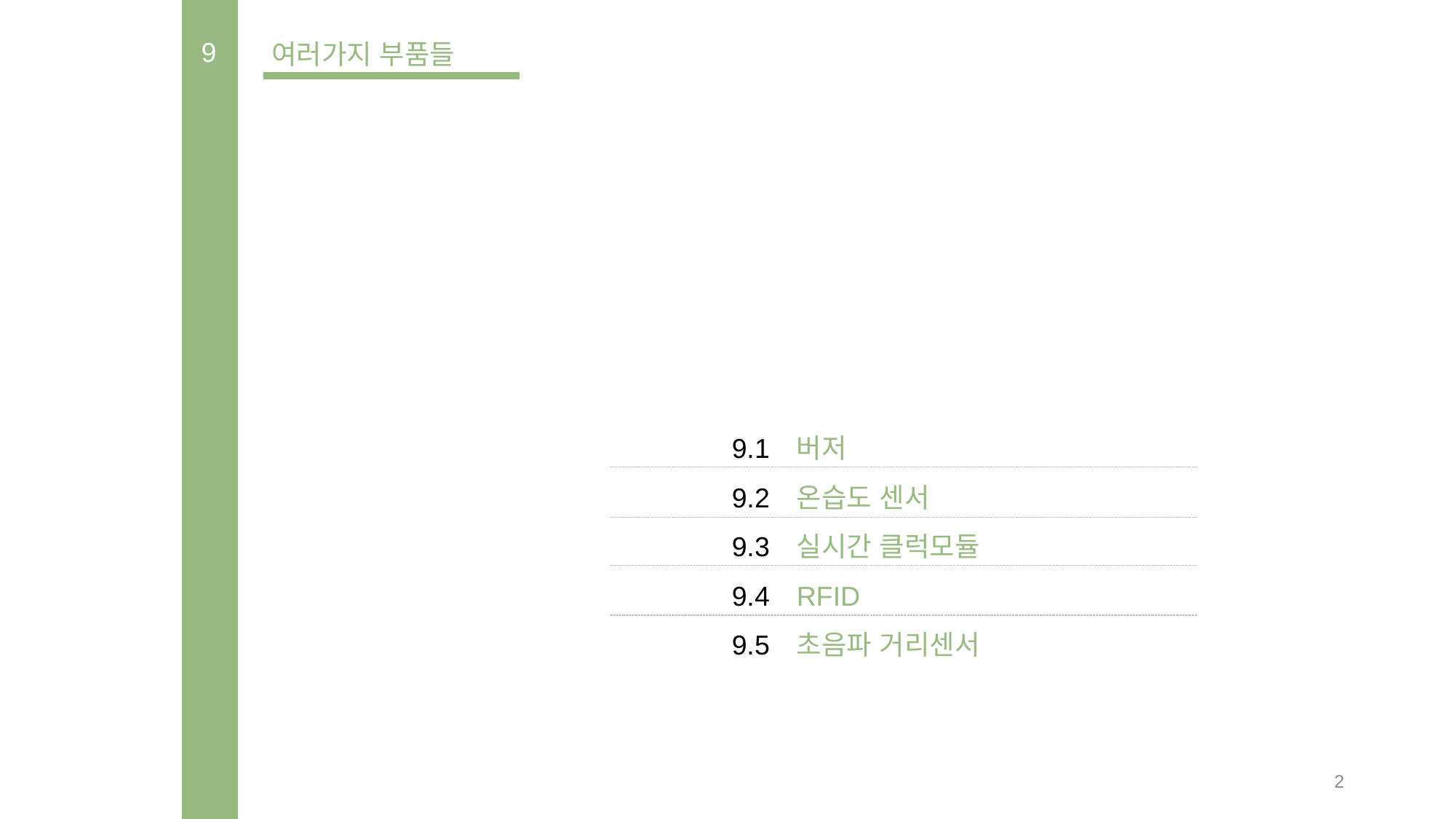

9
여러가지 부품들
버저
온습도 센서
실시간 클럭모듈
RFID
초음파 거리센서
9.1
9.2
9.3
9.4
9.5
2